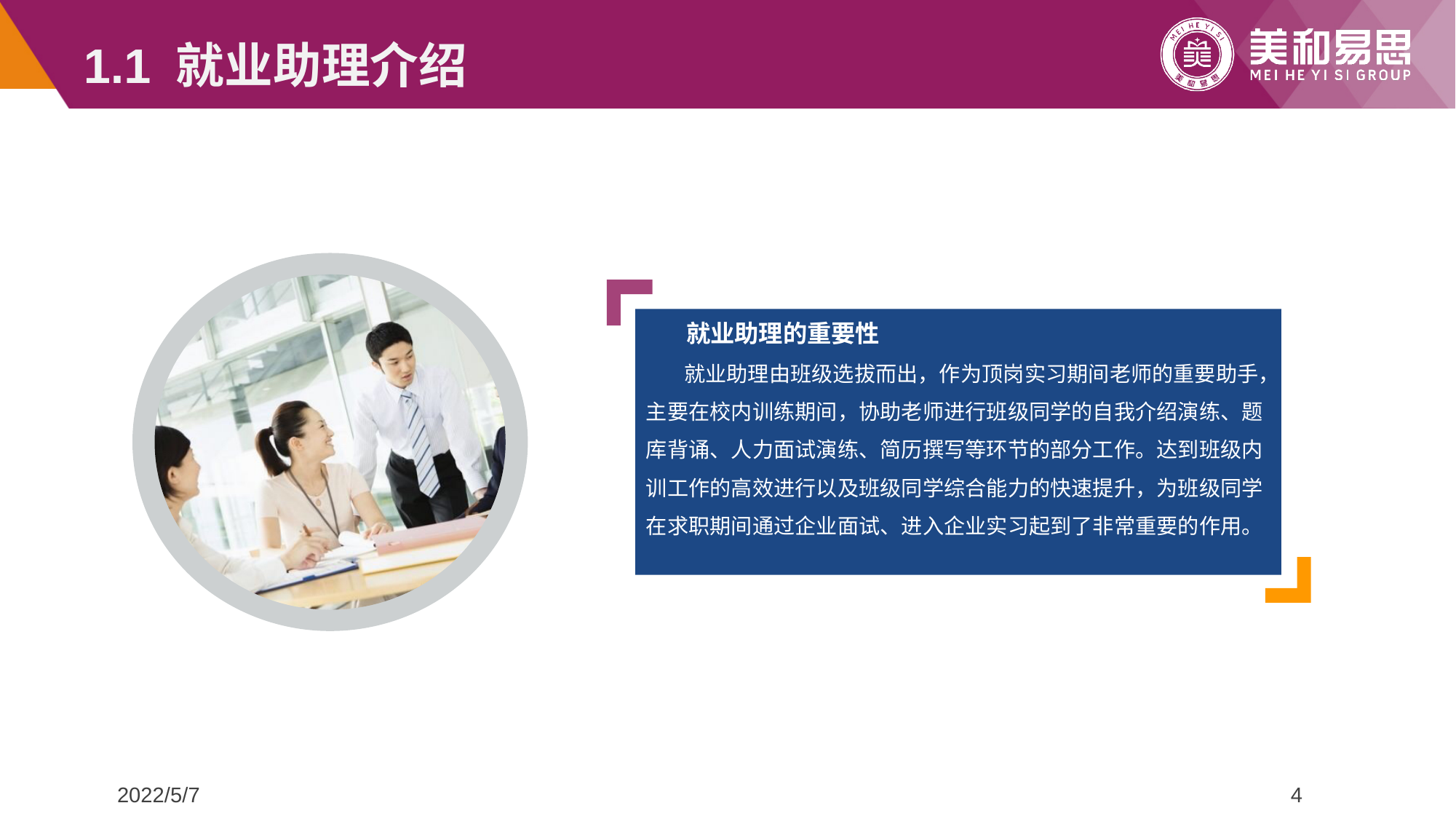

# 1.1 就业助理介绍

         就业助理的重要性
       就业助理由班级选拔而出，作为顶岗实习期间老师的重要助手，主要在校内训练期间，协助老师进行班级同学的自我介绍演练、题库背诵、人力面试演练、简历撰写等环节的部分工作。达到班级内训工作的高效进行以及班级同学综合能力的快速提升，为班级同学在求职期间通过企业面试、进入企业实习起到了非常重要的作用。

2022/5/7
4